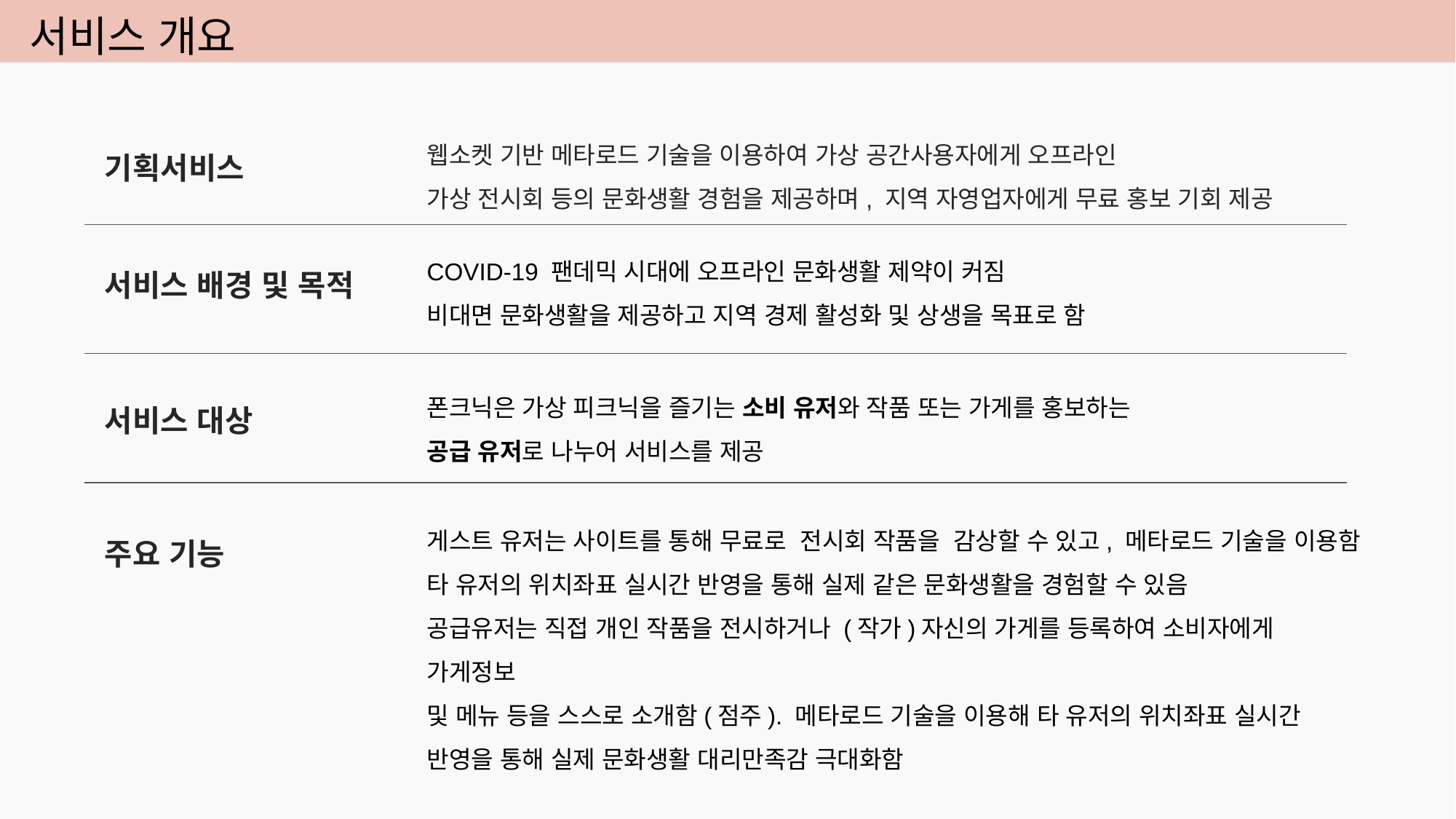

서비스 개요
웹소켓 기반 메타로드 기술을 이용하여 가상 공간사용자에게 오프라인
가상 전시회 등의 문화생활 경험을 제공하며, 지역 자영업자에게 무료 홍보 기회 제공
기획서비스
COVID-19 팬데믹 시대에 오프라인 문화생활 제약이 커짐
비대면 문화생활을 제공하고 지역 경제 활성화 및 상생을 목표로 함
서비스 배경 및 목적
폰크닉은 가상 피크닉을 즐기는 소비 유저와 작품 또는 가게를 홍보하는
공급 유저로 나누어 서비스를 제공
서비스 대상
게스트 유저는 사이트를 통해 무료로  전시회 작품을  감상할 수 있고, 메타로드 기술을 이용함
타 유저의 위치좌표 실시간 반영을 통해 실제 같은 문화생활을 경험할 수 있음
공급유저는 직접 개인 작품을 전시하거나 (작가)자신의 가게를 등록하여 소비자에게 가게정보
및 메뉴 등을 스스로 소개함(점주). 메타로드 기술을 이용해 타 유저의 위치좌표 실시간 반영을 통해 실제 문화생활 대리만족감 극대화함
주요 기능